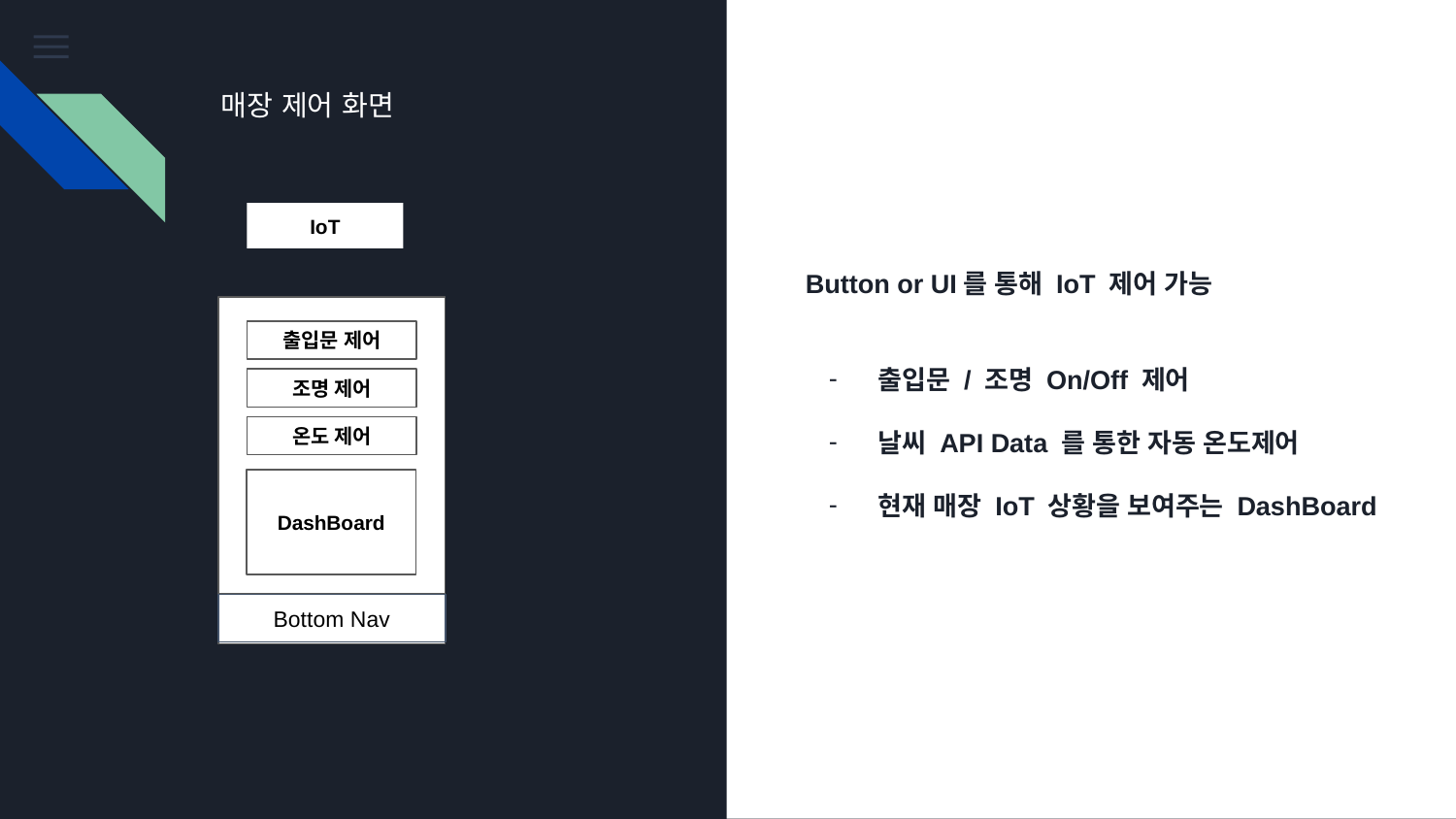

매장 제어 화면
IoT
Button or UI를 통해 IoT 제어 가능
출입문 / 조명 On/Off 제어
날씨 API Data 를 통한 자동 온도제어
현재 매장 IoT 상황을 보여주는 DashBoard

출입문 제어
조명 제어
온도 제어
DashBoard
Bottom Nav